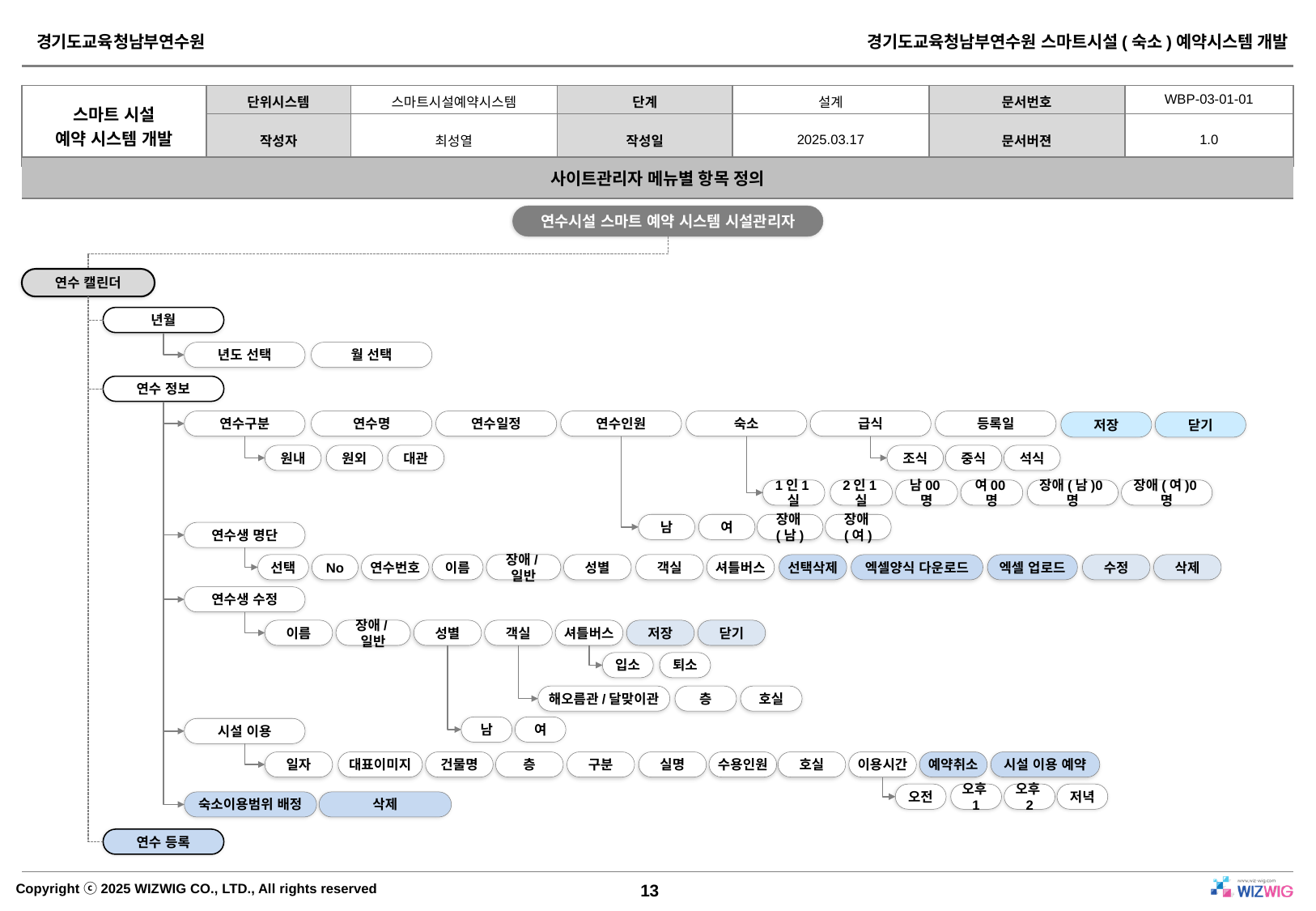

| 사이트관리자 메뉴별 항목 정의 |
| --- |
연수시설 스마트 예약 시스템 시설관리자
연수 캘린더
년월
년도 선택
월 선택
연수 정보
연수구분
연수명
연수일정
연수인원
숙소
급식
등록일
저장
닫기
원내
원외
대관
조식
중식
석식
1인1실
2인1실
남00명
여00명
장애(남)0명
장애(여)0명
남
여
장애(남)
장애(여)
연수생 명단
선택
No
연수번호
이름
장애/일반
성별
객실
셔틀버스
선택삭제
엑셀양식 다운로드
엑셀 업로드
수정
삭제
연수생 수정
이름
장애/일반
성별
객실
셔틀버스
저장
닫기
입소
퇴소
해오름관/달맞이관
층
호실
남
여
시설 이용
일자
대표이미지
건물명
층
구분
실명
수용인원
호실
이용시간
예약취소
시설 이용 예약
오전
오후1
오후2
저녁
숙소이용범위 배정
삭제
연수 등록